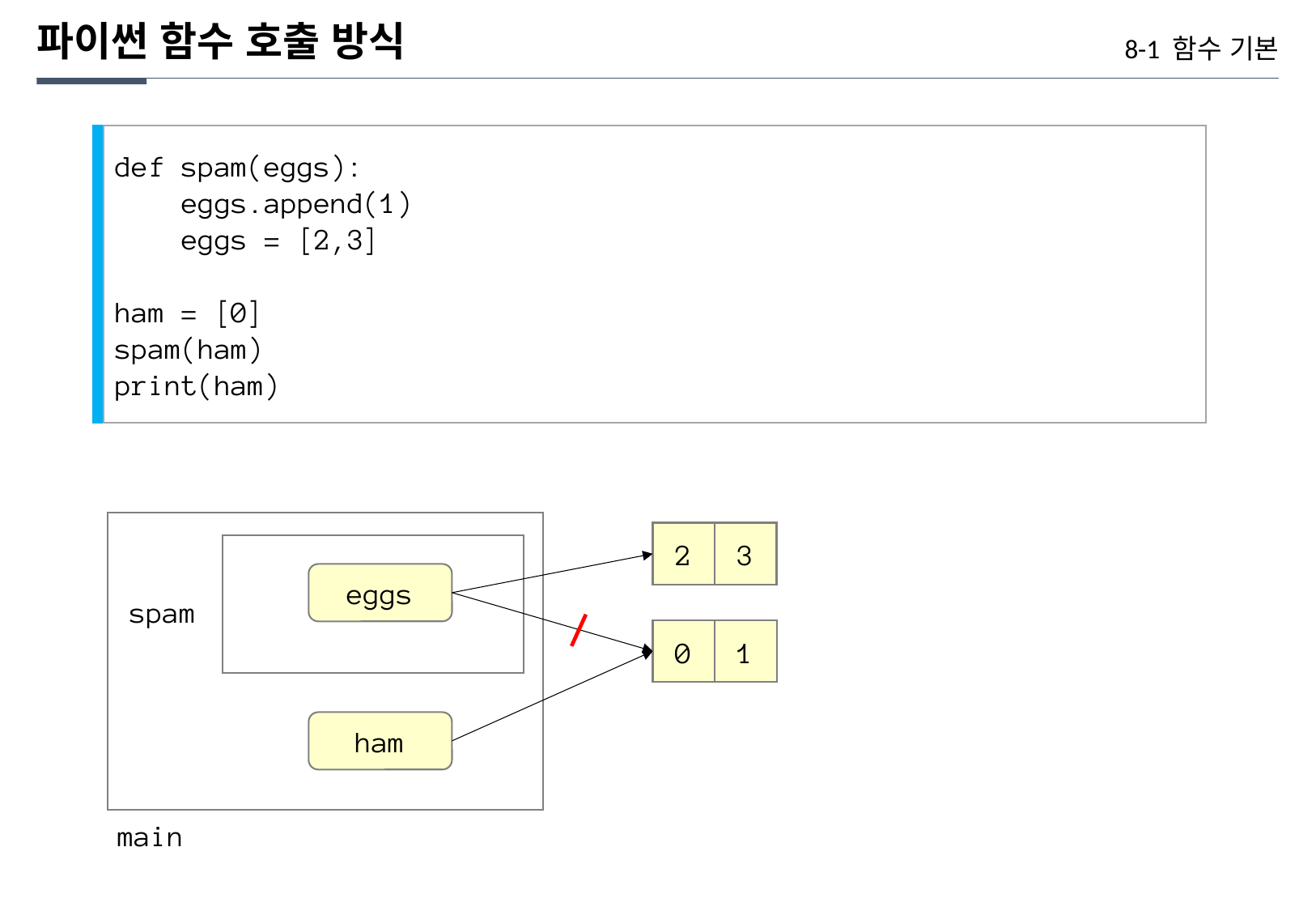

파이썬 함수 호출 방식
8-1 함수 기본

def spam(eggs):
    eggs.append(1)
    eggs = [2,3]

ham = [0]
spam(ham)
print(ham)

2
3

eggs
spam
0
1
ham
main